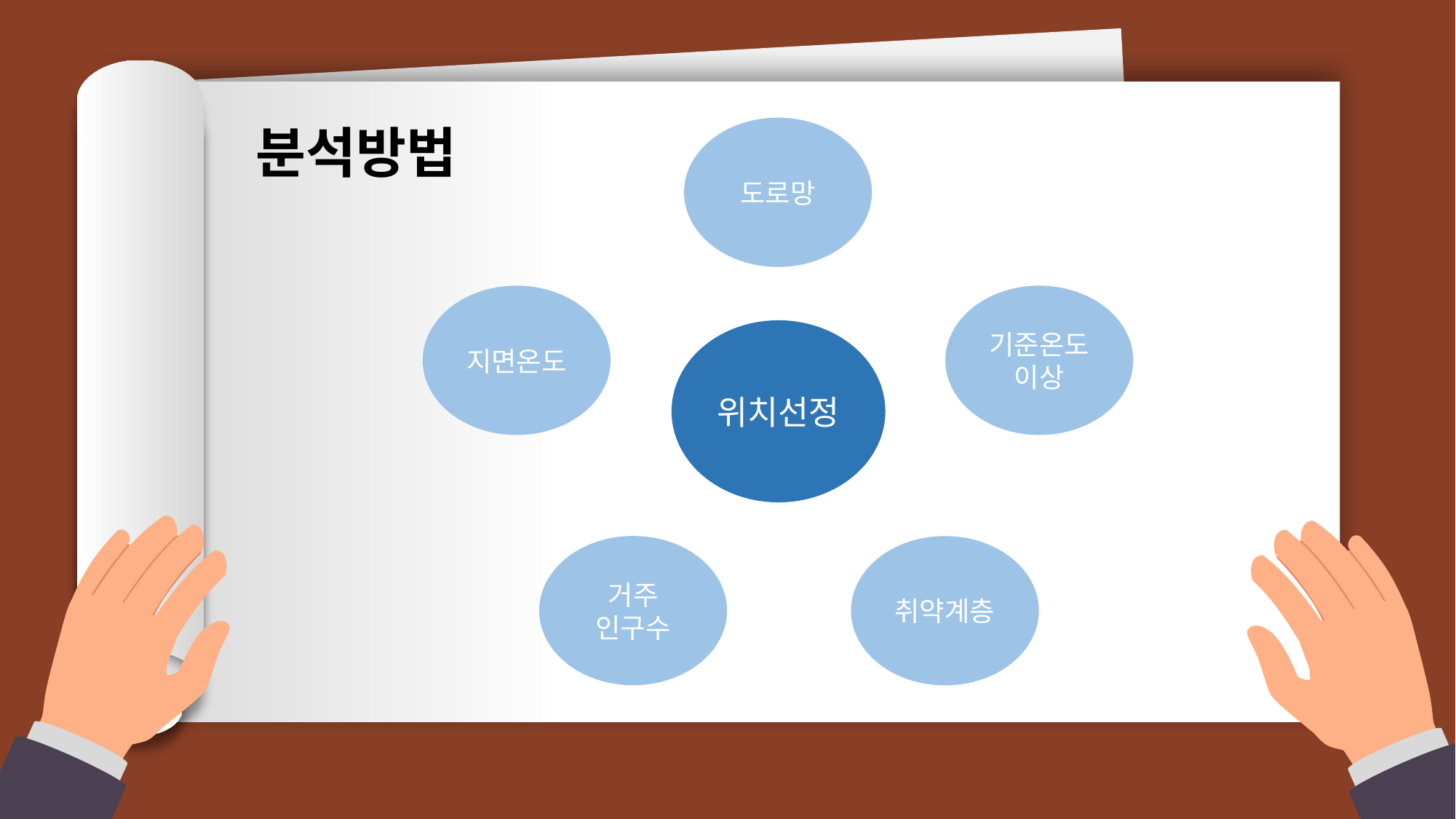

분석방법
도로망
지면온도
기준온도
이상
위치선정

거주
인구수
취약계층